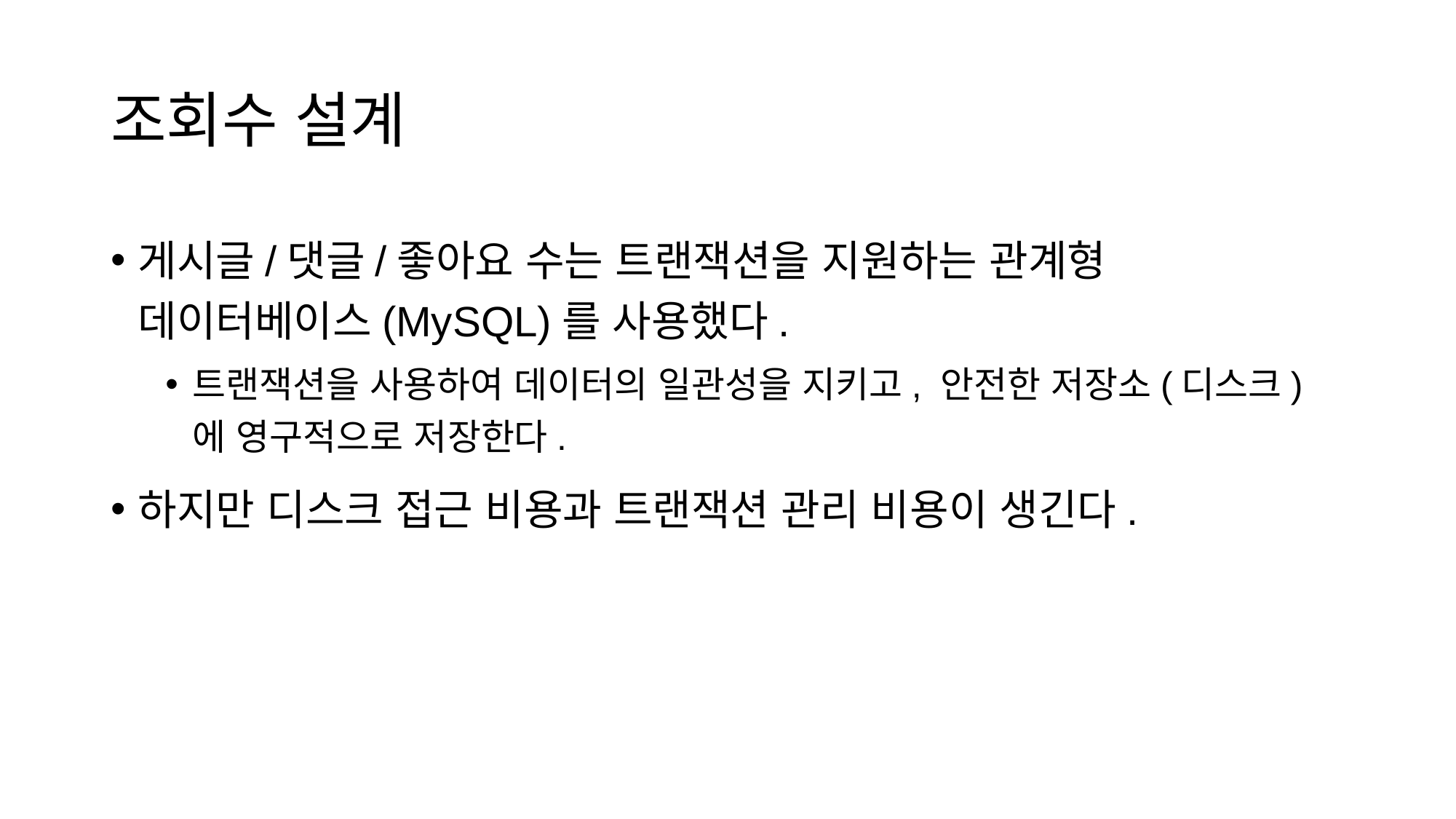

# 조회수 설계
게시글/댓글/좋아요 수는 트랜잭션을 지원하는 관계형 데이터베이스(MySQL)를 사용했다.
트랜잭션을 사용하여 데이터의 일관성을 지키고, 안전한 저장소(디스크)에 영구적으로 저장한다.
하지만 디스크 접근 비용과 트랜잭션 관리 비용이 생긴다.